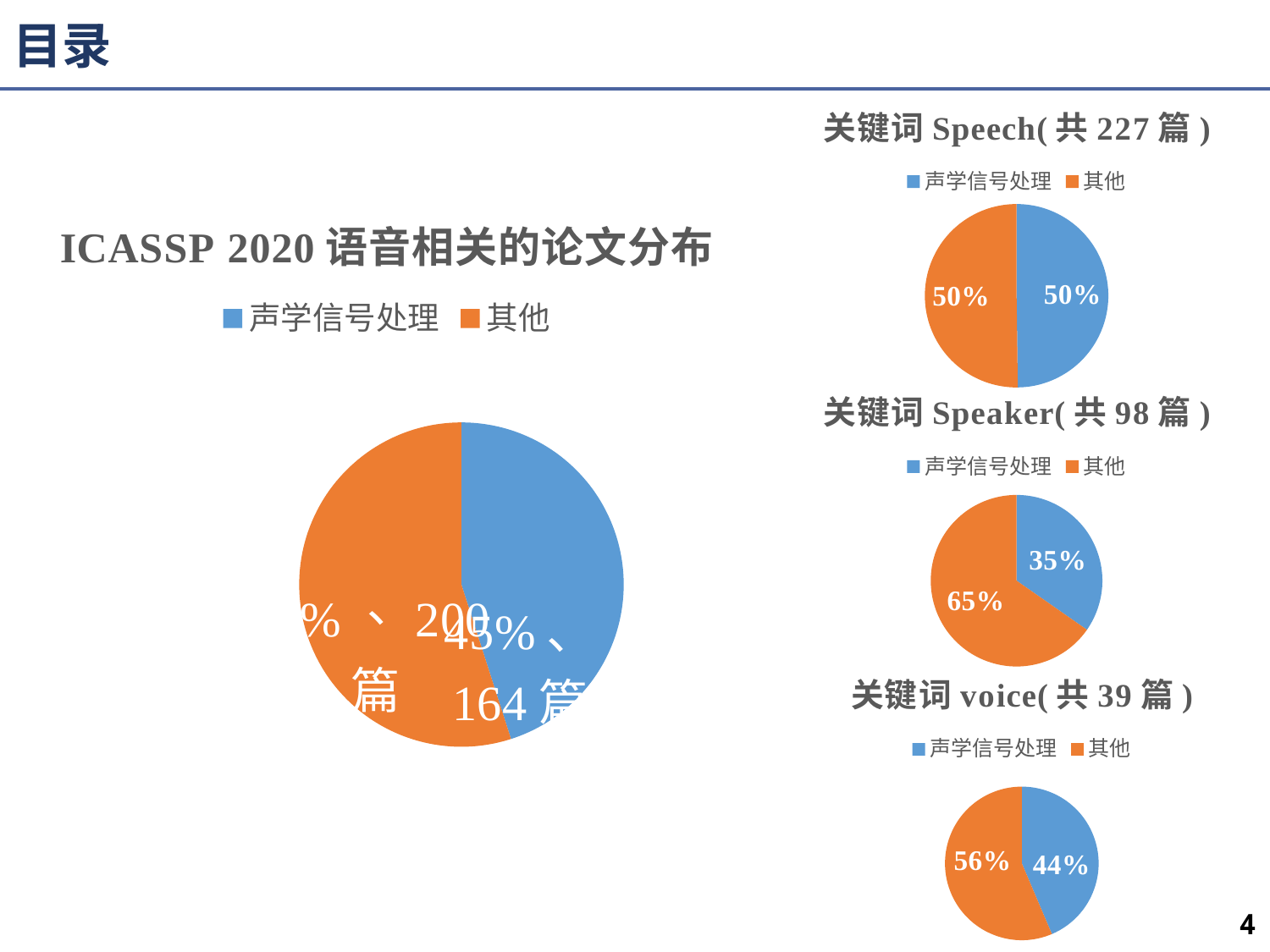

# 目录

### Chart:

| Category | 关键词Speech(共227篇) |
|---|---|
| 声学信号处理 | 113.0 |
| 其他 | 114.0 |

### Chart: ICASSP 2020语音相关的论文分布

| Category | ICASSP 2020语音相关的论文分布 |
|---|---|
| 声学信号处理 | 164.0 |
| 其他 | 200.0 |

### Chart:

| Category | 关键词Speaker(共98篇) |
|---|---|
| 声学信号处理 | 34.0 |
| 其他 | 64.0 |

### Chart:

| Category | 关键词voice(共39篇) |
|---|---|
| 声学信号处理 | 17.0 |
| 其他 | 22.0 |
4